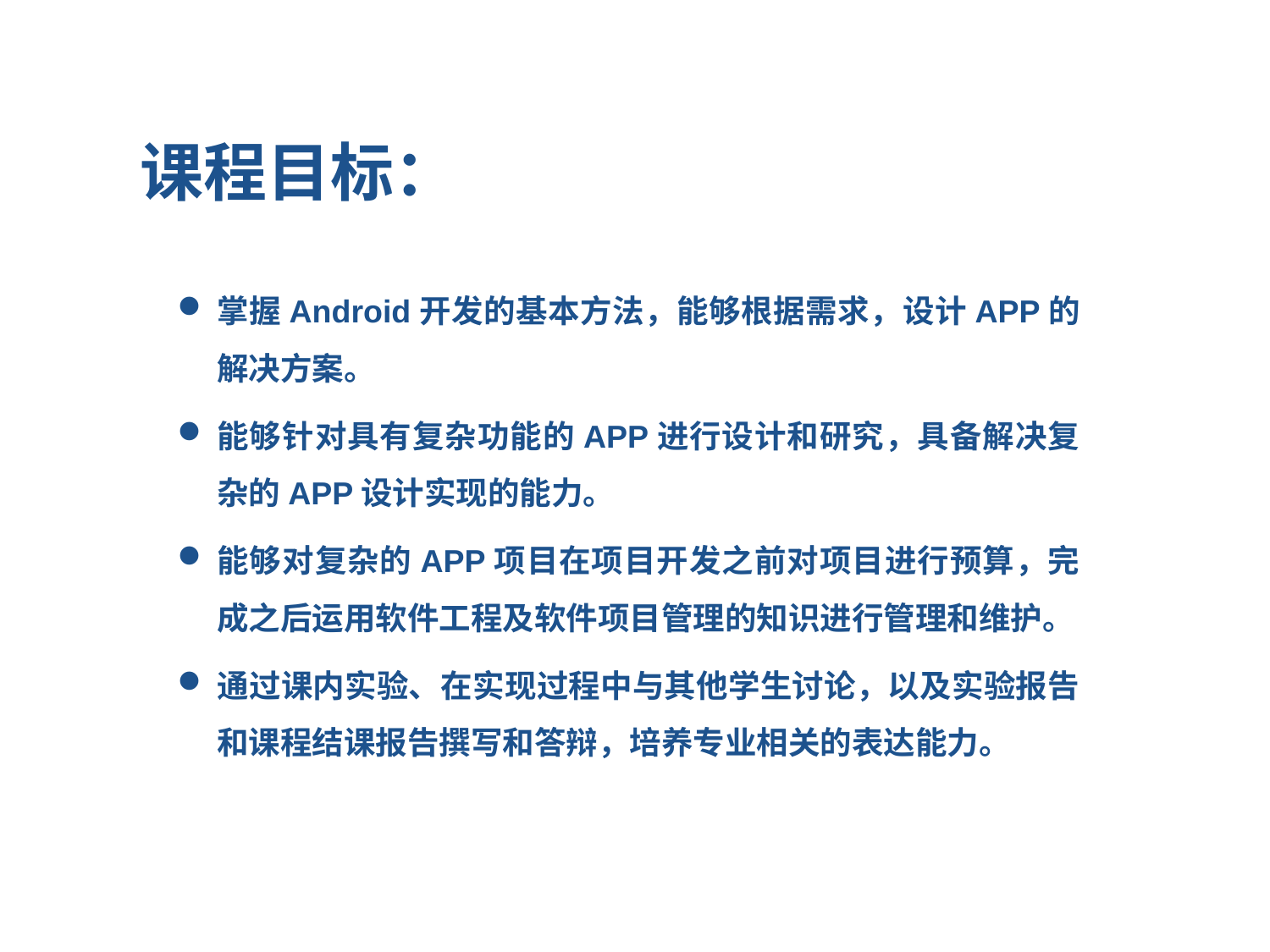

课程目标：
掌握Android开发的基本方法，能够根据需求，设计APP的解决方案。
能够针对具有复杂功能的APP进行设计和研究，具备解决复杂的APP设计实现的能力。
能够对复杂的APP项目在项目开发之前对项目进行预算，完成之后运用软件工程及软件项目管理的知识进行管理和维护。
通过课内实验、在实现过程中与其他学生讨论，以及实验报告和课程结课报告撰写和答辩，培养专业相关的表达能力。